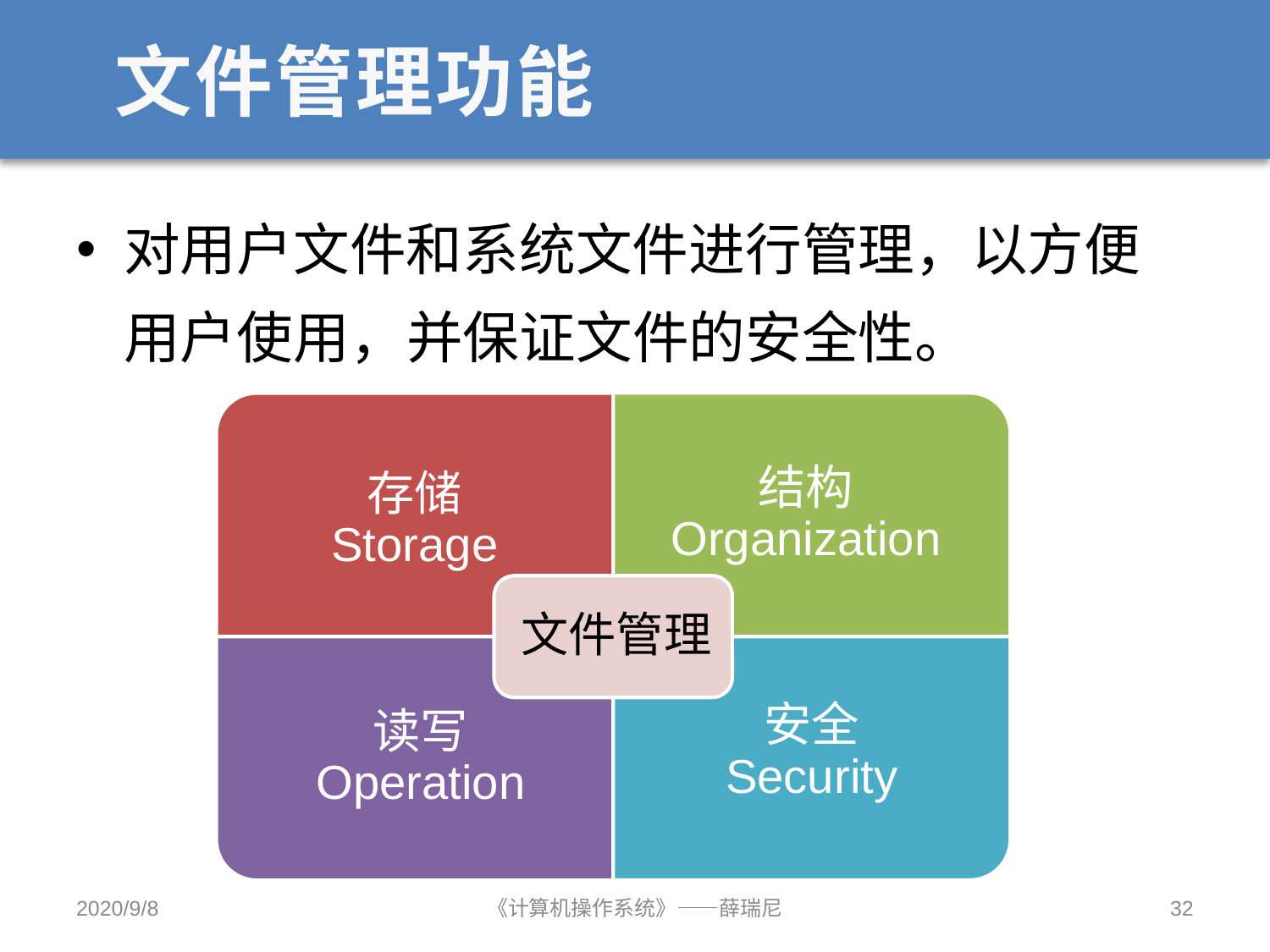

# 文件管理功能
对用户文件和系统文件进行管理，以方便用户使用，并保证文件的安全性。
存储
Storage
结构
Organization
读写
Operation
安全
Security
文件管理
2020/9/8
《计算机操作系统》——薛瑞尼
32